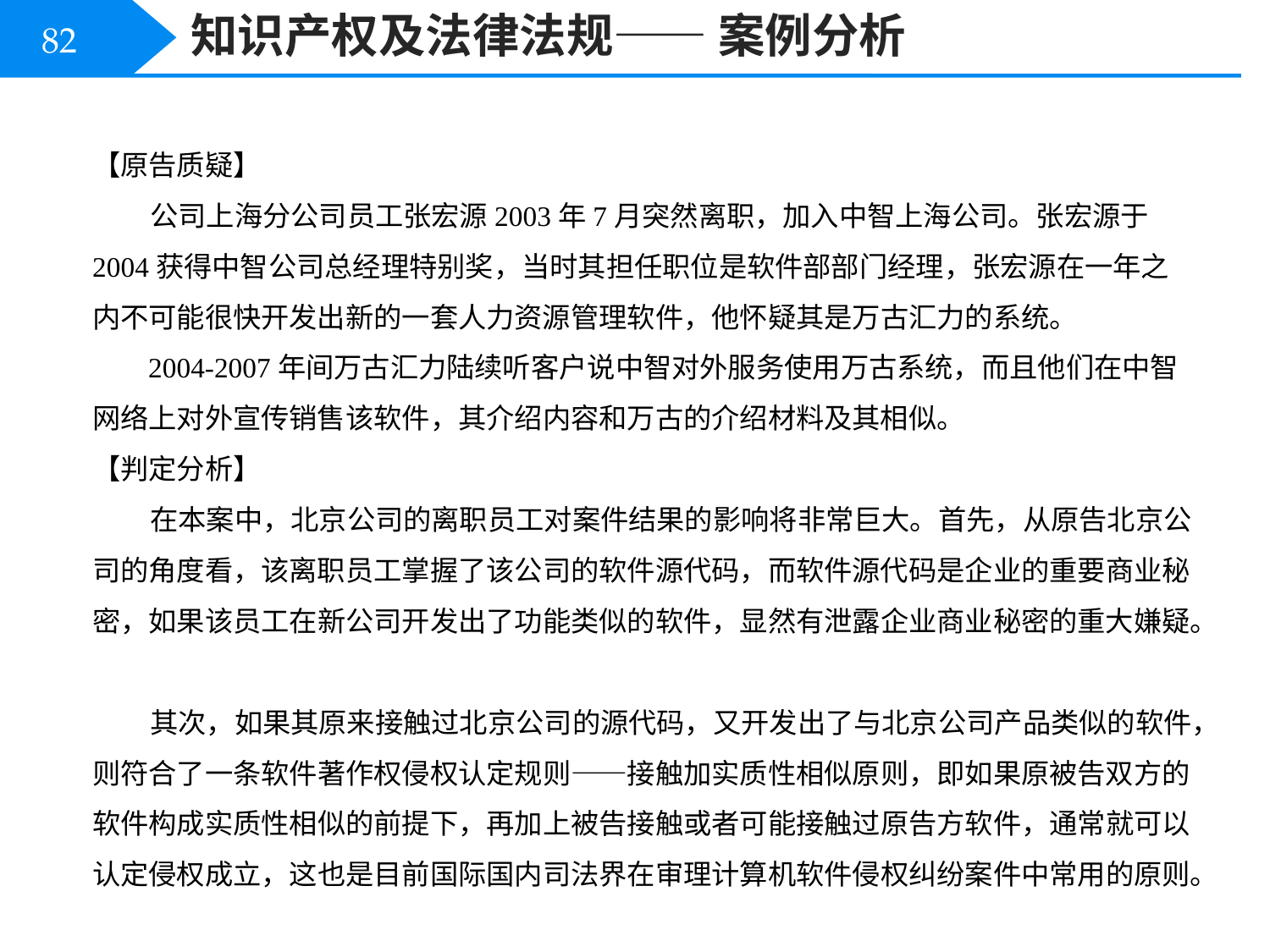

知识产权及法律法规—— 案例分析
82
【原告质疑】
        公司上海分公司员工张宏源2003年7月突然离职，加入中智上海公司。张宏源于2004获得中智公司总经理特别奖，当时其担任职位是软件部部门经理，张宏源在一年之内不可能很快开发出新的一套人力资源管理软件，他怀疑其是万古汇力的系统。
        2004-2007年间万古汇力陆续听客户说中智对外服务使用万古系统，而且他们在中智网络上对外宣传销售该软件，其介绍内容和万古的介绍材料及其相似。
【判定分析】
        在本案中，北京公司的离职员工对案件结果的影响将非常巨大。首先，从原告北京公司的角度看，该离职员工掌握了该公司的软件源代码，而软件源代码是企业的重要商业秘密，如果该员工在新公司开发出了功能类似的软件，显然有泄露企业商业秘密的重大嫌疑。
        其次，如果其原来接触过北京公司的源代码，又开发出了与北京公司产品类似的软件，则符合了一条软件著作权侵权认定规则——接触加实质性相似原则，即如果原被告双方的软件构成实质性相似的前提下，再加上被告接触或者可能接触过原告方软件，通常就可以认定侵权成立，这也是目前国际国内司法界在审理计算机软件侵权纠纷案件中常用的原则。